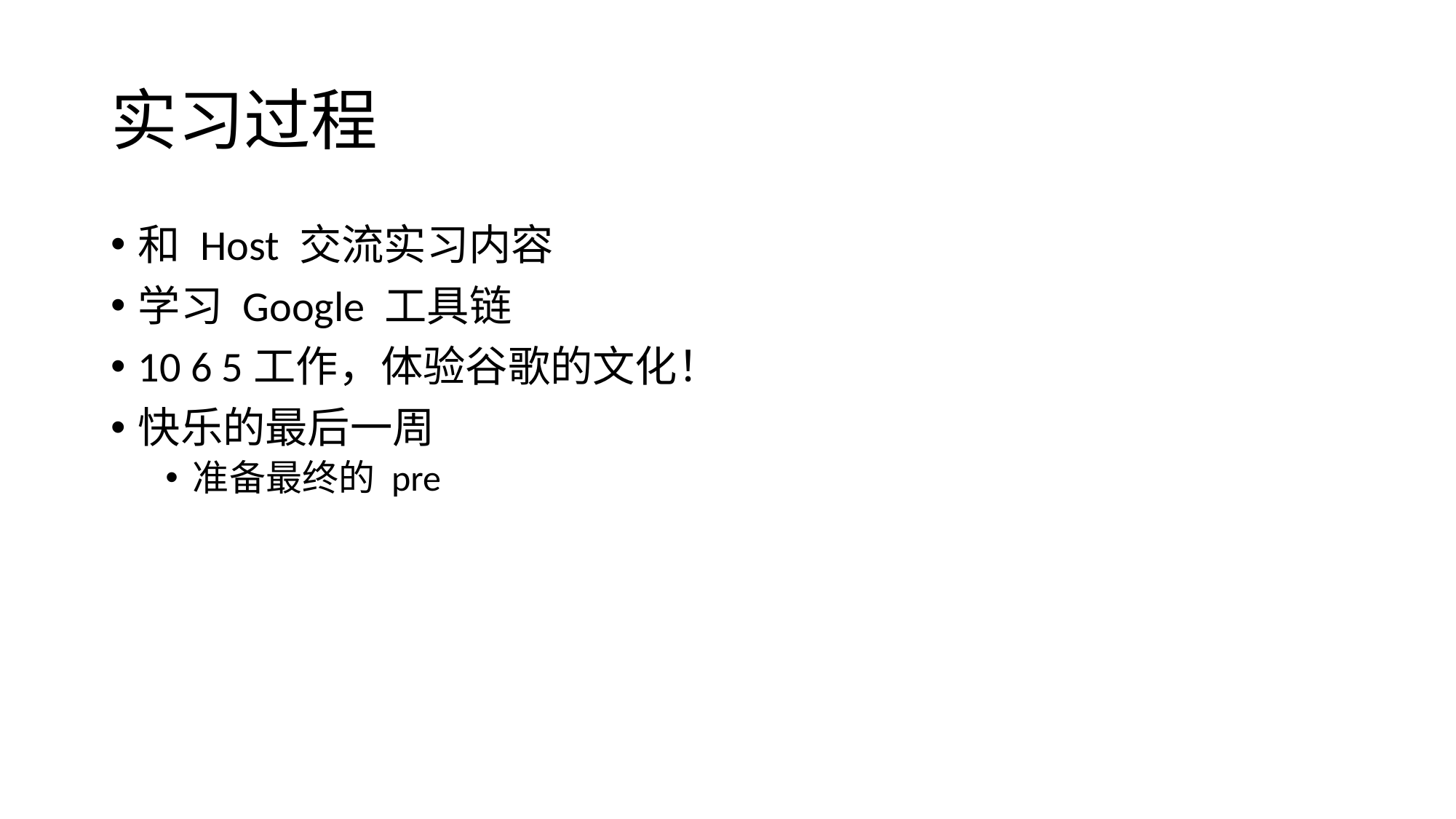

# 实习过程
和 Host 交流实习内容
学习 Google 工具链
10 6 5工作，体验谷歌的文化！
快乐的最后一周
准备最终的 pre